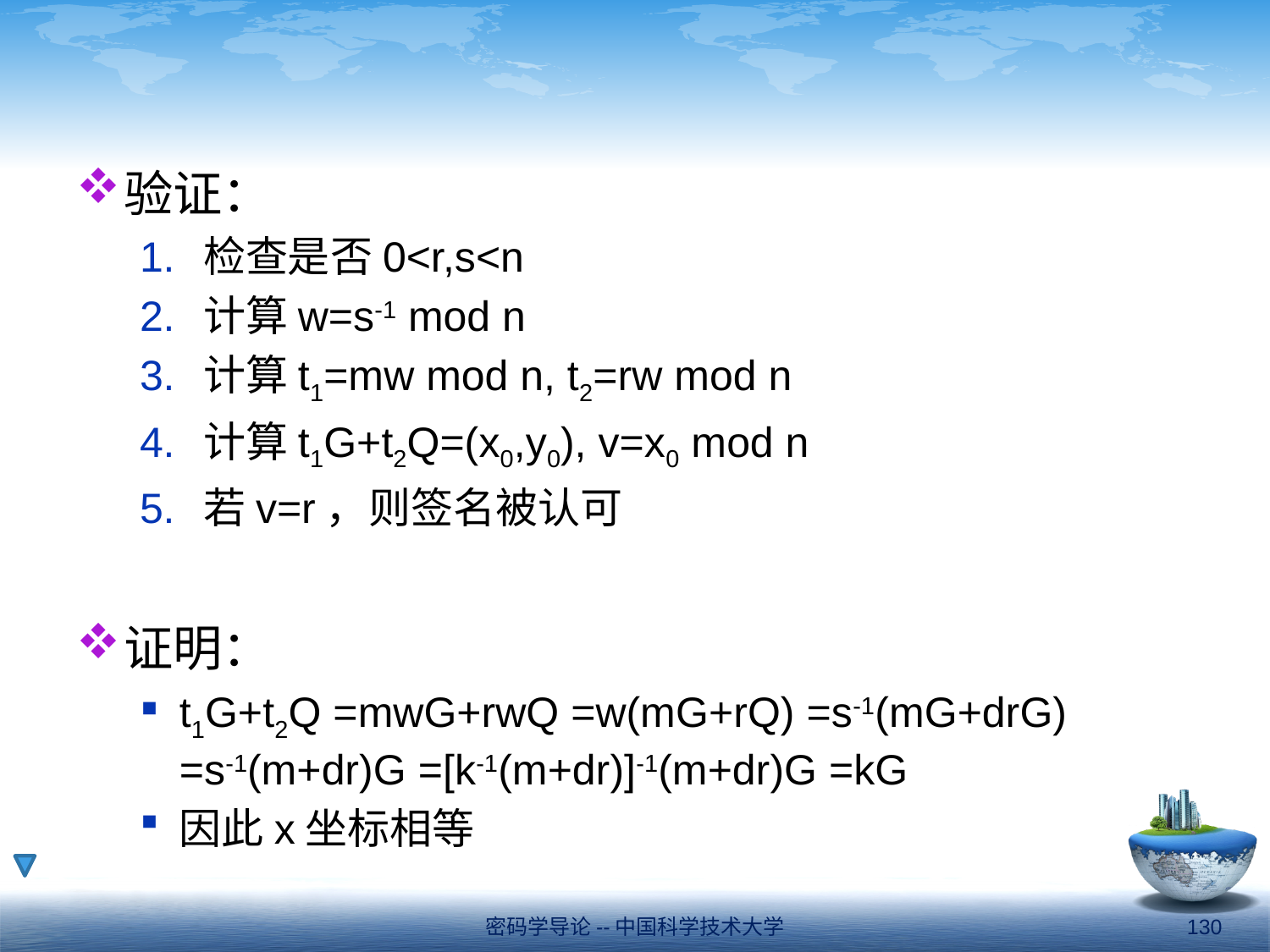

#
验证：
检查是否0<r,s<n
计算w=s-1 mod n
计算t1=mw mod n, t2=rw mod n
计算t1G+t2Q=(x0,y0), v=x0 mod n
若v=r，则签名被认可

证明：
t1G+t2Q =mwG+rwQ =w(mG+rQ) =s-1(mG+drG)
=s-1(m+dr)G =[k-1(m+dr)]-1(m+dr)G =kG
因此x坐标相等

密码学导论--中国科学技术大学
130